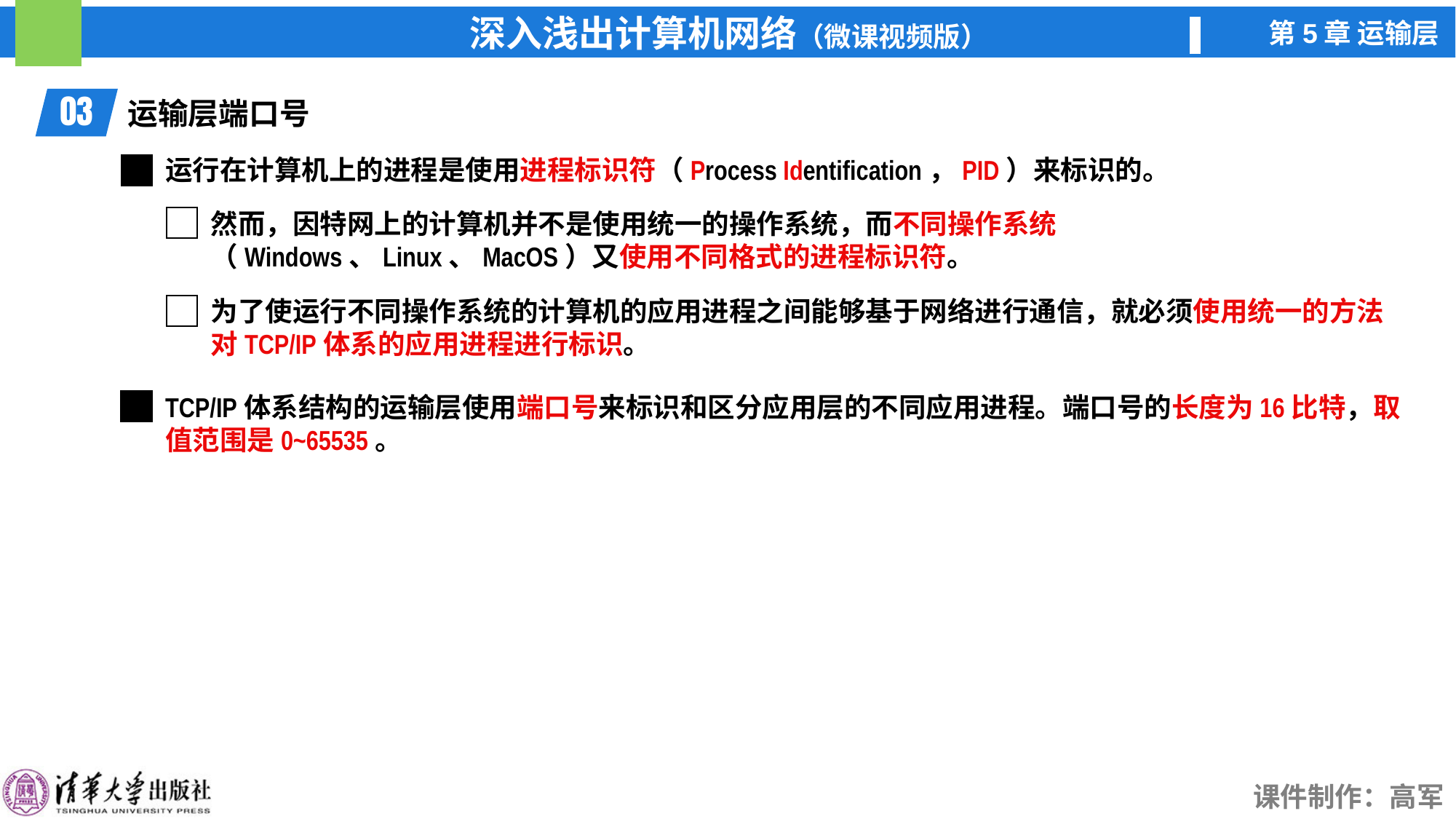

03
运输层端口号
运行在计算机上的进程是使用进程标识符（Process Identification，PID）来标识的。

然而，因特网上的计算机并不是使用统一的操作系统，而不同操作系统（Windows、Linux、MacOS）又使用不同格式的进程标识符。

为了使运行不同操作系统的计算机的应用进程之间能够基于网络进行通信，就必须使用统一的方法对TCP/IP体系的应用进程进行标识。

TCP/IP体系结构的运输层使用端口号来标识和区分应用层的不同应用进程。端口号的长度为16比特，取值范围是0~65535。